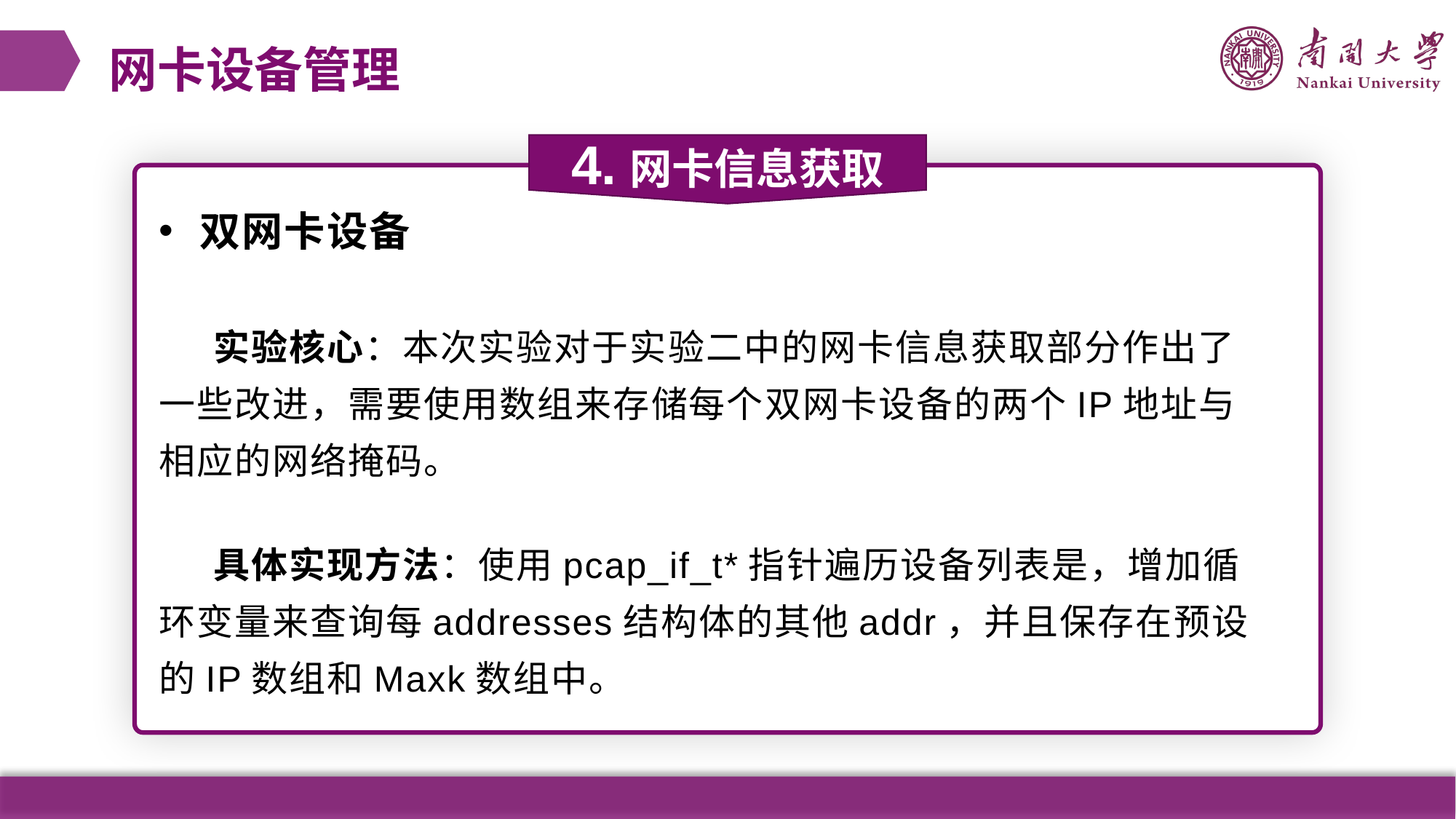

网卡设备管理
4.网卡信息获取

双网卡设备

实验核心：本次实验对于实验二中的网卡信息获取部分作出了一些改进，需要使用数组来存储每个双网卡设备的两个IP地址与相应的网络掩码。

具体实现方法：使用pcap_if_t*指针遍历设备列表是，增加循环变量来查询每addresses结构体的其他addr，并且保存在预设的IP数组和Maxk数组中。